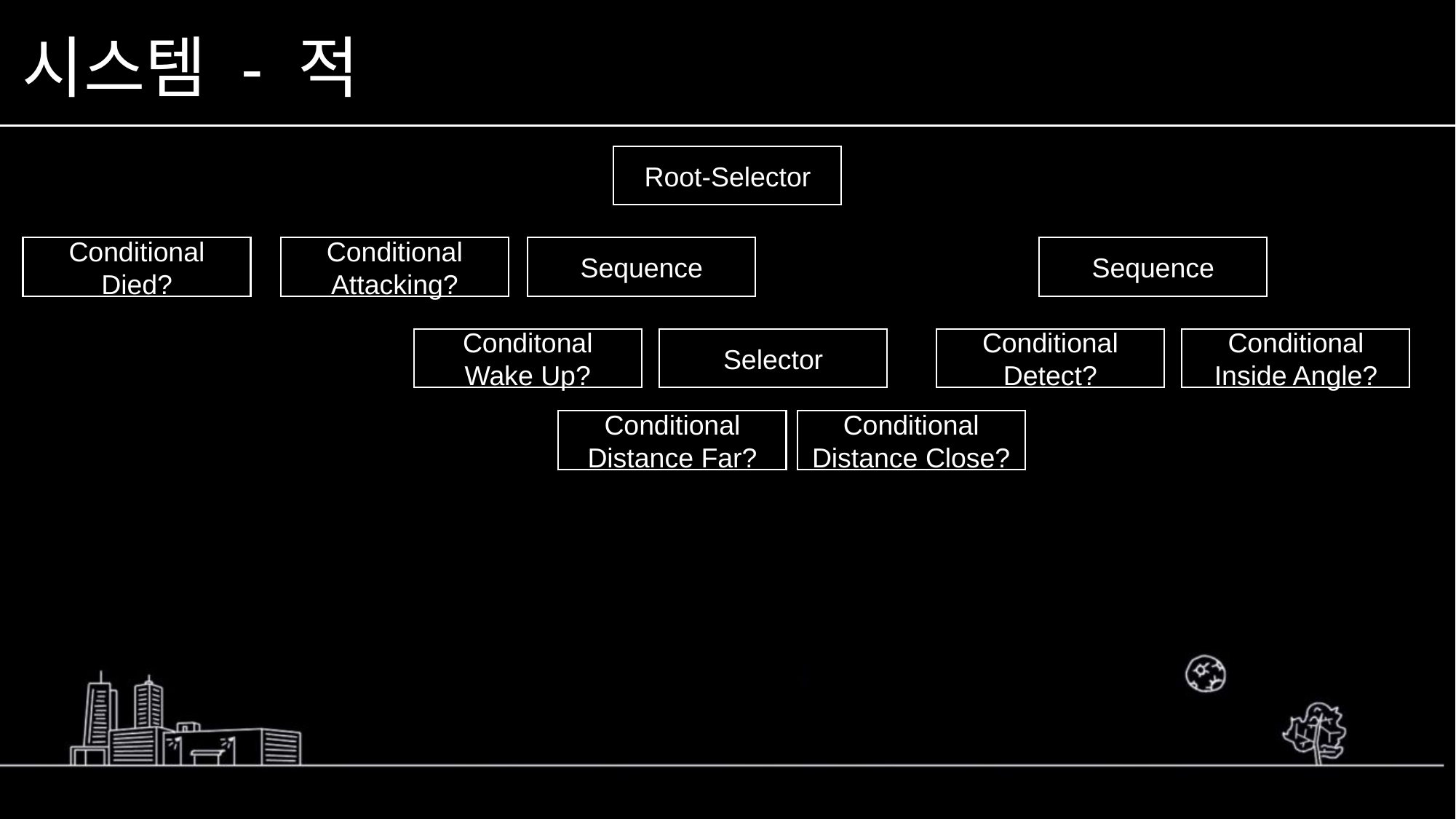

# 시스템 - 적
Root-Selector
Conditional
Died?
Conditional
Attacking?
Sequence
Sequence
Conditonal
Wake Up?
Selector
Conditional
Detect?
Conditional
Inside Angle?
Conditional
Distance Far?
Conditional
Distance Close?